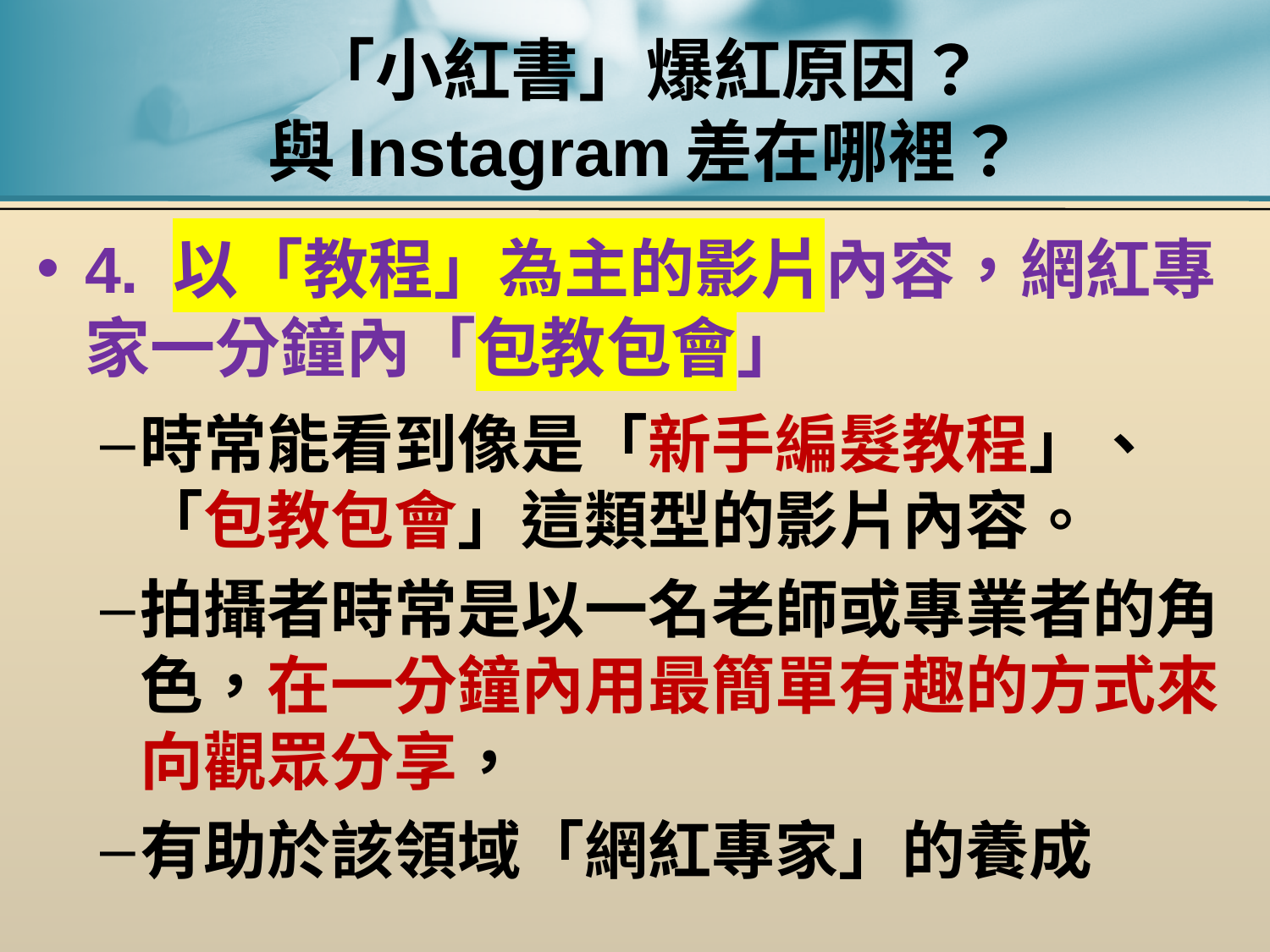

# 「小紅書」爆紅原因？ 與Instagram差在哪裡？
4. 以「教程」為主的影片內容，網紅專家一分鐘內「包教包會」
時常能看到像是「新手編髮教程」、「包教包會」這類型的影片內容。
拍攝者時常是以一名老師或專業者的角色，在一分鐘內用最簡單有趣的方式來向觀眾分享，
有助於該領域「網紅專家」的養成